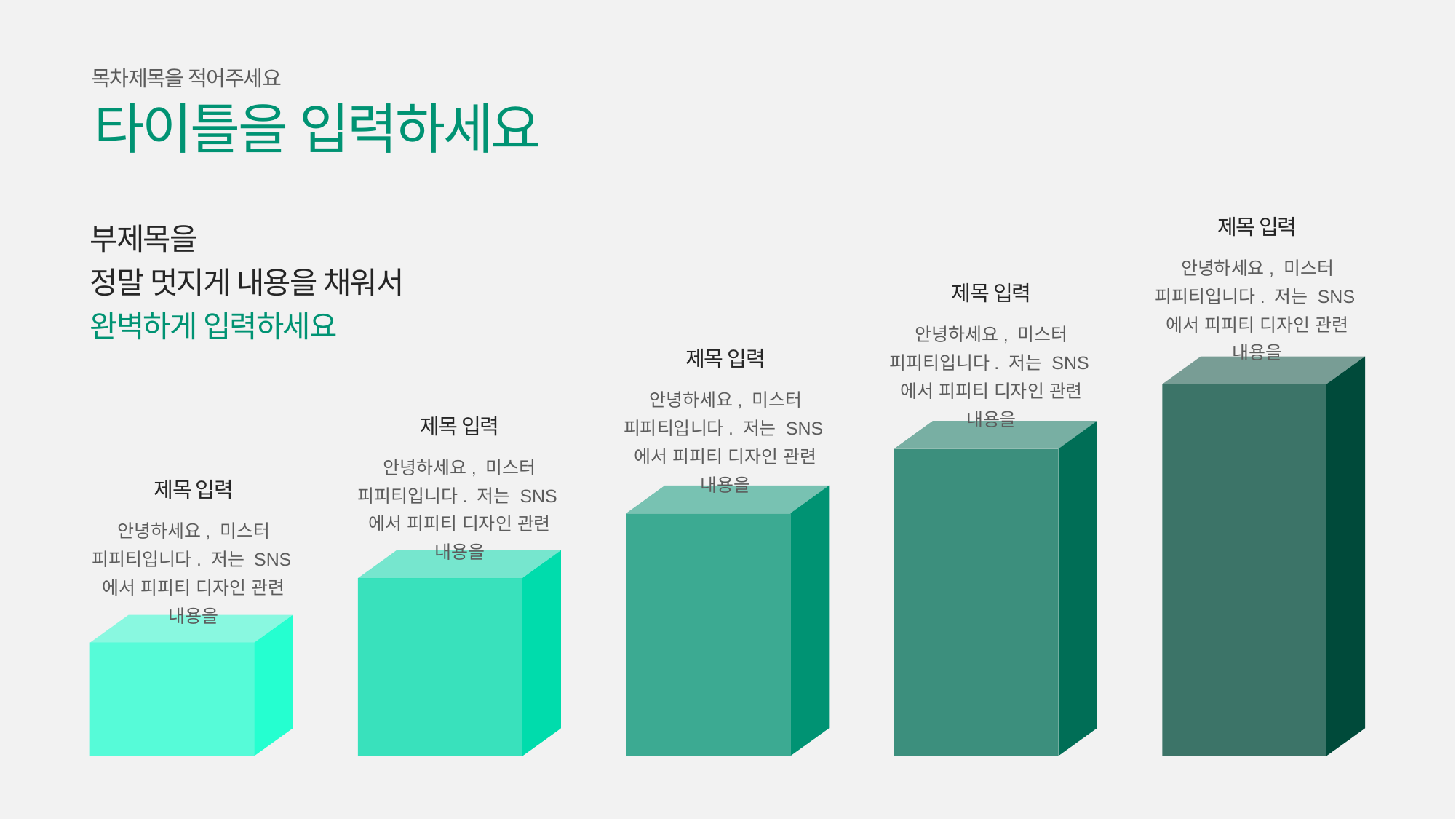

목차제목을 적어주세요
타이틀을 입력하세요
부제목을
정말 멋지게 내용을 채워서
완벽하게 입력하세요
제목 입력
안녕하세요, 미스터 피피티입니다. 저는 SNS에서 피피티 디자인 관련 내용을
제목 입력
안녕하세요, 미스터 피피티입니다. 저는 SNS에서 피피티 디자인 관련 내용을
제목 입력

안녕하세요, 미스터 피피티입니다. 저는 SNS에서 피피티 디자인 관련 내용을

제목 입력

안녕하세요, 미스터 피피티입니다. 저는 SNS에서 피피티 디자인 관련 내용을
제목 입력

안녕하세요, 미스터 피피티입니다. 저는 SNS에서 피피티 디자인 관련 내용을

05

04

03

02

01